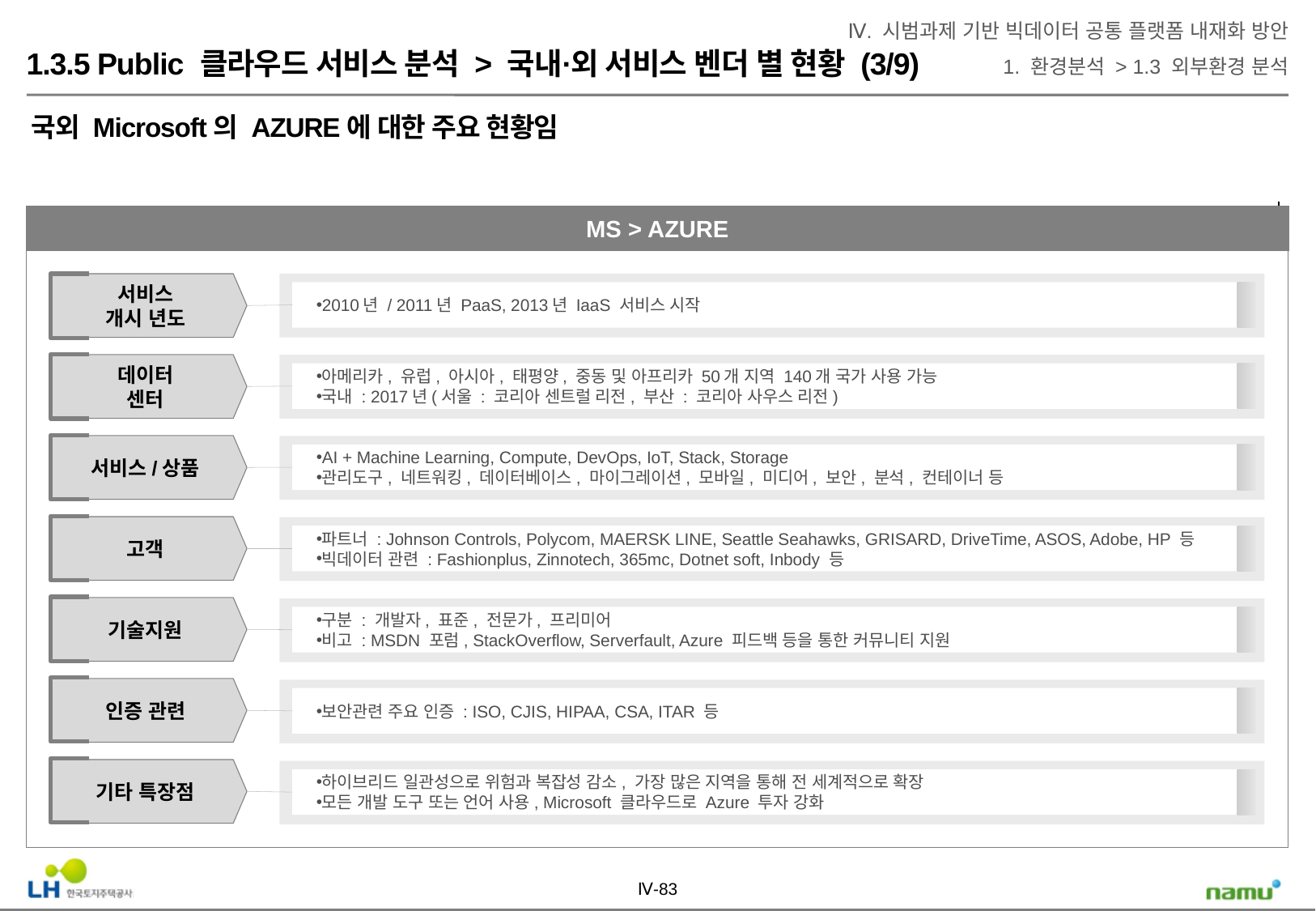

Ⅳ. 시범과제 기반 빅데이터 공통 플랫폼 내재화 방안
1. 환경분석 > 1.3 외부환경 분석
1.3.5 Public 클라우드 서비스 분석 > 국내∙외 서비스 벤더 별 현황 (3/9)
국외 Microsoft의 AZURE에 대한 주요 현황임
MS > AZURE

서비스
개시 년도
데이터
센터
서비스/상품
고객
기술지원
인증 관련
기타 특장점

2010년 / 2011년 PaaS, 2013년 IaaS 서비스 시작

아메리카, 유럽, 아시아, 태평양, 중동 및 아프리카 50개 지역 140개 국가 사용 가능
국내 : 2017년(서울 : 코리아 센트럴 리전, 부산 : 코리아 사우스 리전)

AI + Machine Learning, Compute, DevOps, IoT, Stack, Storage
관리도구, 네트워킹, 데이터베이스, 마이그레이션, 모바일, 미디어, 보안, 분석, 컨테이너 등

파트너 : Johnson Controls, Polycom, MAERSK LINE, Seattle Seahawks, GRISARD, DriveTime, ASOS, Adobe, HP 등
빅데이터 관련 : Fashionplus, Zinnotech, 365mc, Dotnet soft, Inbody 등

구분 : 개발자, 표준, 전문가, 프리미어
비고 : MSDN 포럼, StackOverflow, Serverfault, Azure 피드백 등을 통한 커뮤니티 지원

보안관련 주요 인증 : ISO, CJIS, HIPAA, CSA, ITAR 등

하이브리드 일관성으로 위험과 복잡성 감소, 가장 많은 지역을 통해 전 세계적으로 확장
모든 개발 도구 또는 언어 사용, Microsoft 클라우드로 Azure 투자 강화